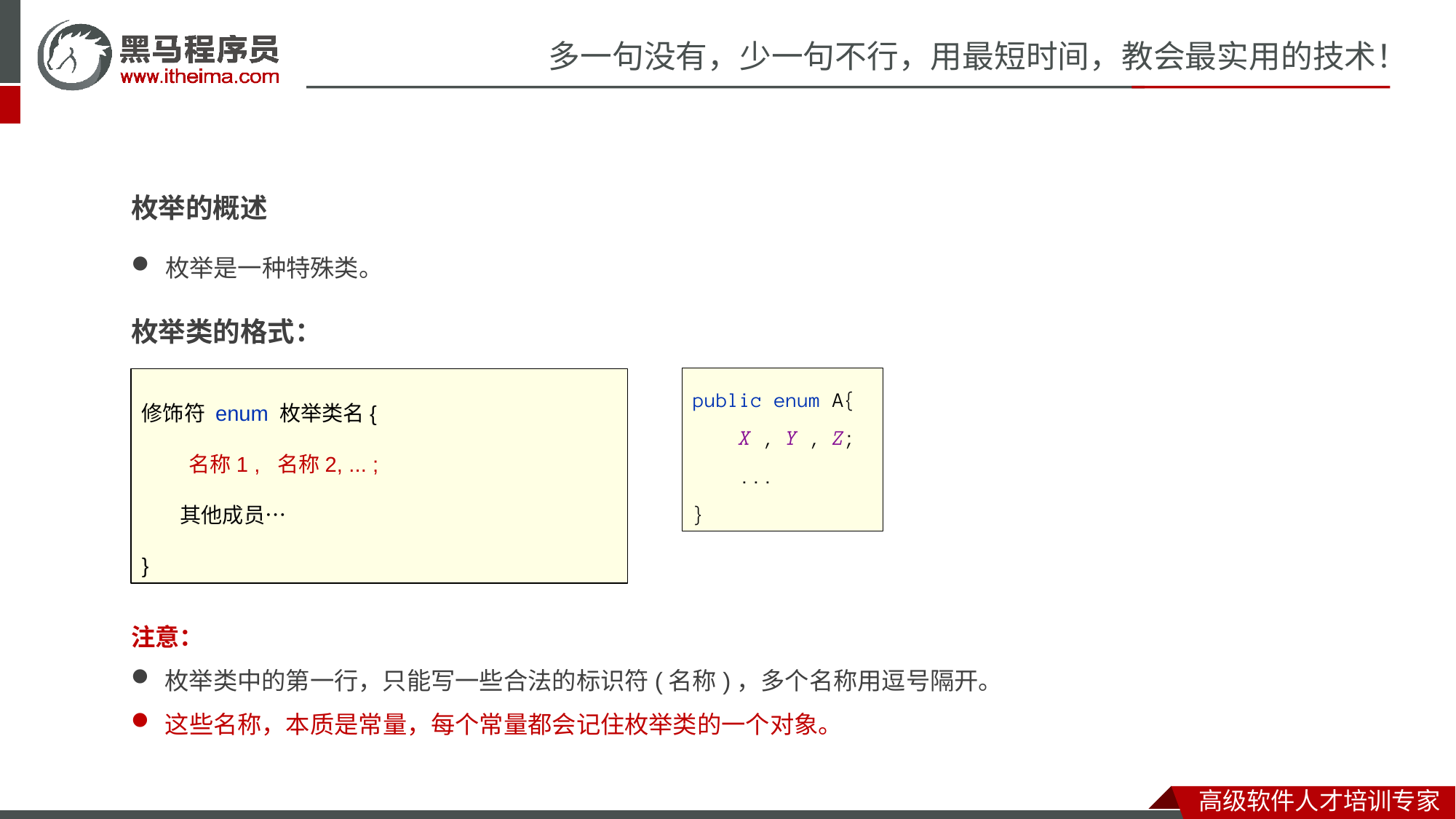

枚举的概述
枚举是一种特殊类。
枚举类的格式：
修饰符 enum 枚举类名{
       名称1 ,  名称2, ... ;
       其他成员…
}
public enum A{
    X , Y , Z;
    ...
}
注意：
枚举类中的第一行，只能写一些合法的标识符(名称)，多个名称用逗号隔开。
这些名称，本质是常量，每个常量都会记住枚举类的一个对象。